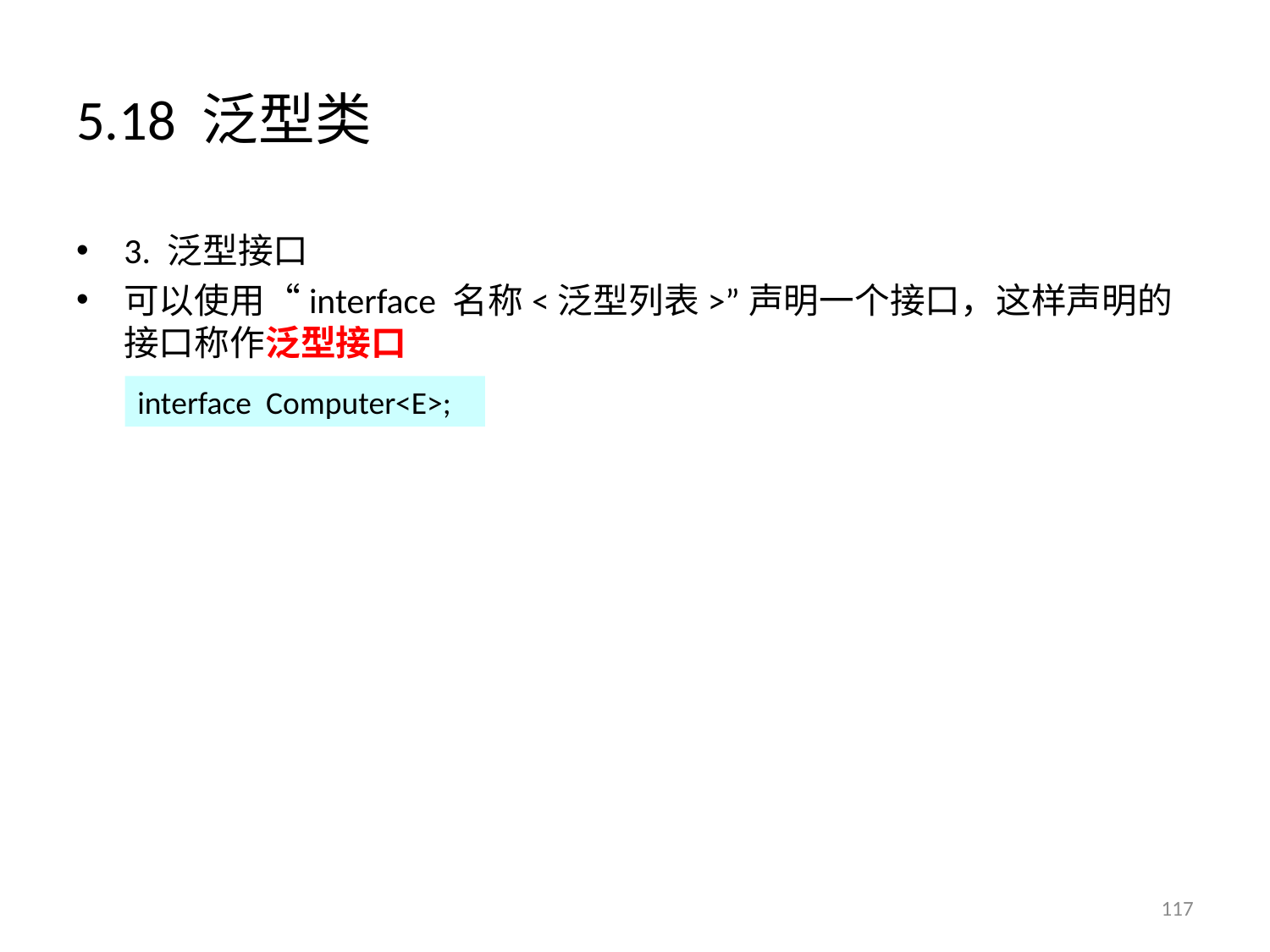

# 5.18 泛型类
3. 泛型接口
可以使用“interface 名称<泛型列表>”声明一个接口，这样声明的接口称作泛型接口

interface  Computer<E>;
117